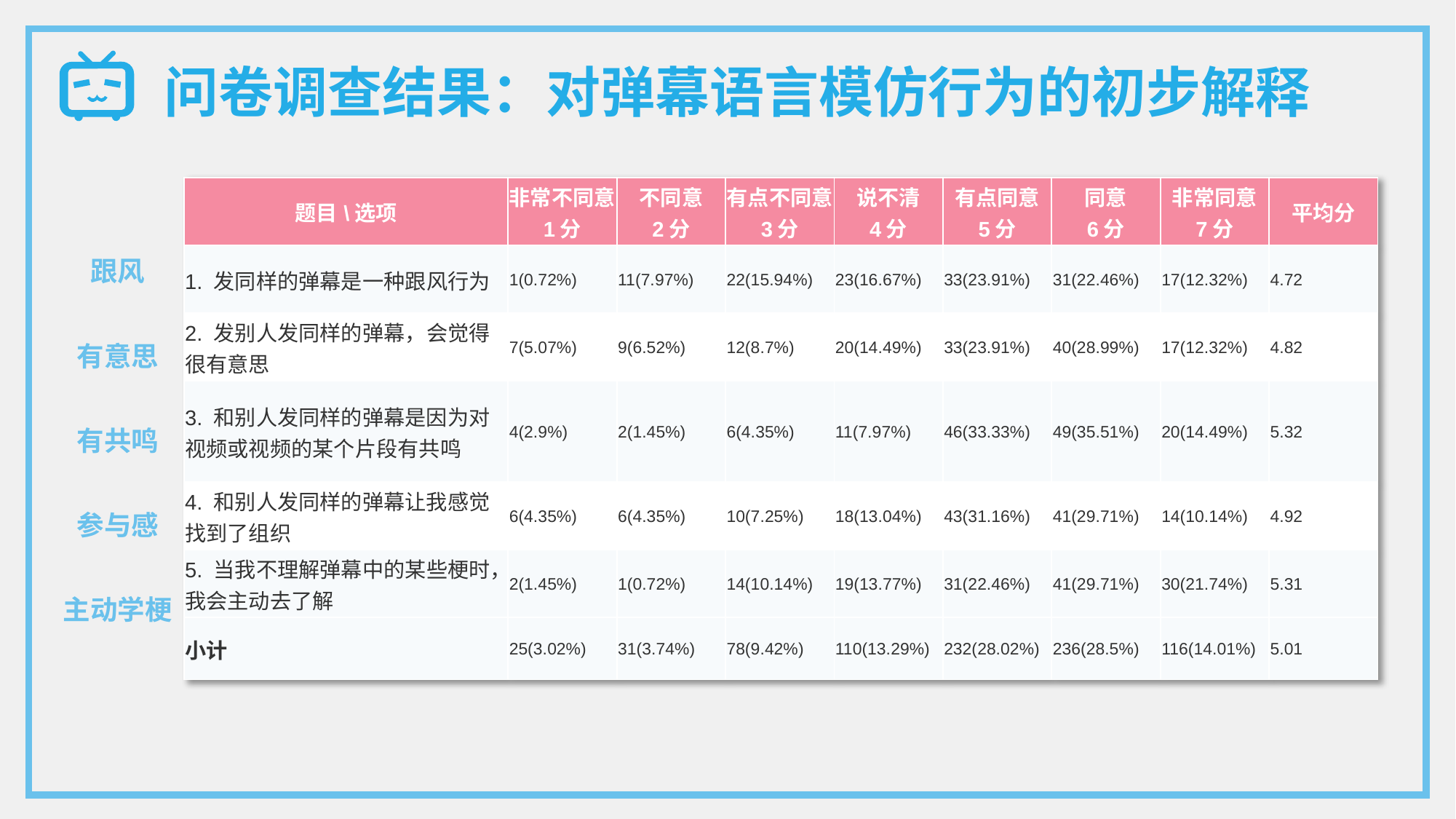

问卷调查结果：对弹幕语言模仿行为的初步解释
| 题目\选项 | 非常不同意 1分 | 不同意 2分 | 有点不同意 3分 | 说不清 4分 | 有点同意 5分 | 同意 6分 | 非常同意 7分 | 平均分 |
| --- | --- | --- | --- | --- | --- | --- | --- | --- |
| 1. 发同样的弹幕是一种跟风行为 | 1(0.72%) | 11(7.97%) | 22(15.94%) | 23(16.67%) | 33(23.91%) | 31(22.46%) | 17(12.32%) | 4.72 |
| 2. 发别人发同样的弹幕，会觉得很有意思 | 7(5.07%) | 9(6.52%) | 12(8.7%) | 20(14.49%) | 33(23.91%) | 40(28.99%) | 17(12.32%) | 4.82 |
| 3. 和别人发同样的弹幕是因为对视频或视频的某个片段有共鸣 | 4(2.9%) | 2(1.45%) | 6(4.35%) | 11(7.97%) | 46(33.33%) | 49(35.51%) | 20(14.49%) | 5.32 |
| 4. 和别人发同样的弹幕让我感觉找到了组织 | 6(4.35%) | 6(4.35%) | 10(7.25%) | 18(13.04%) | 43(31.16%) | 41(29.71%) | 14(10.14%) | 4.92 |
| 5. 当我不理解弹幕中的某些梗时，我会主动去了解 | 2(1.45%) | 1(0.72%) | 14(10.14%) | 19(13.77%) | 31(22.46%) | 41(29.71%) | 30(21.74%) | 5.31 |
| 小计 | 25(3.02%) | 31(3.74%) | 78(9.42%) | 110(13.29%) | 232(28.02%) | 236(28.5%) | 116(14.01%) | 5.01 |
跟风
有意思
有共鸣
参与感
主动学梗